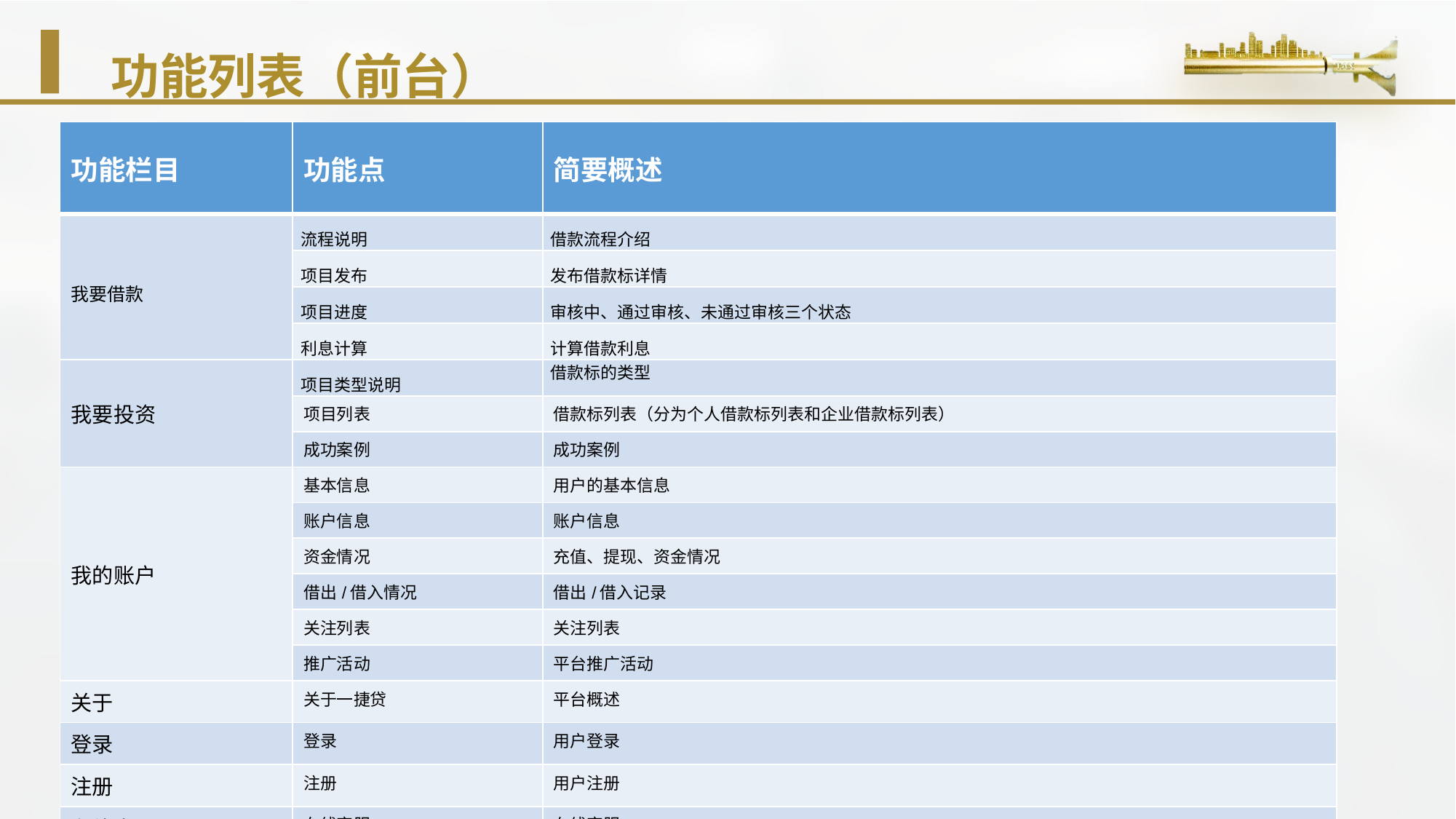

# 功能列表（前台）
| 功能栏目 | 功能点 | 简要概述 |
| --- | --- | --- |
| 我要借款 | 流程说明 | 借款流程介绍 |
|  | 项目发布 | 发布借款标详情 |
|  | 项目进度 | 审核中、通过审核、未通过审核三个状态 |
|  | 利息计算 | 计算借款利息 |
| 我要投资 | 项目类型说明 | 借款标的类型 |
|  | 项目列表 | 借款标列表（分为个人借款标列表和企业借款标列表） |
|  | 成功案例 | 成功案例 |
| 我的账户 | 基本信息 | 用户的基本信息 |
|  | 账户信息 | 账户信息 |
|  | 资金情况 | 充值、提现、资金情况 |
|  | 借出/借入情况 | 借出/借入记录 |
|  | 关注列表 | 关注列表 |
|  | 推广活动 | 平台推广活动 |
| 关于 | 关于一捷贷 | 平台概述 |
| 登录 | 登录 | 用户登录 |
| 注册 | 注册 | 用户注册 |
| 在线客服 | 在线客服 | 在线客服 |